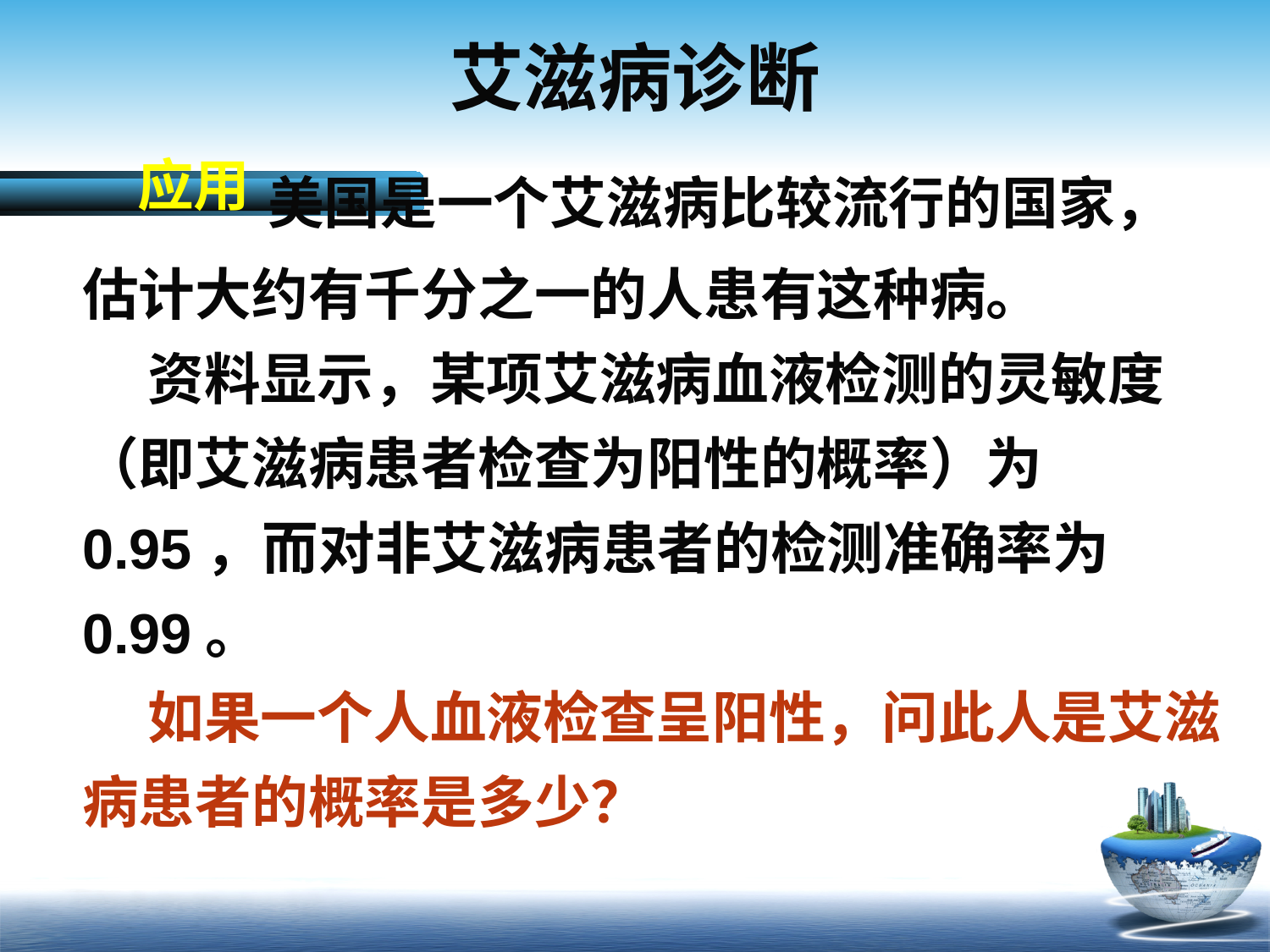

# 艾滋病诊断

应用
    美国是一个艾滋病比较流行的国家，
估计大约有千分之一的人患有这种病。
    资料显示，某项艾滋病血液检测的灵敏度（即艾滋病患者检查为阳性的概率）为0.95，而对非艾滋病患者的检测准确率为0.99。
    如果一个人血液检查呈阳性，问此人是艾滋病患者的概率是多少？